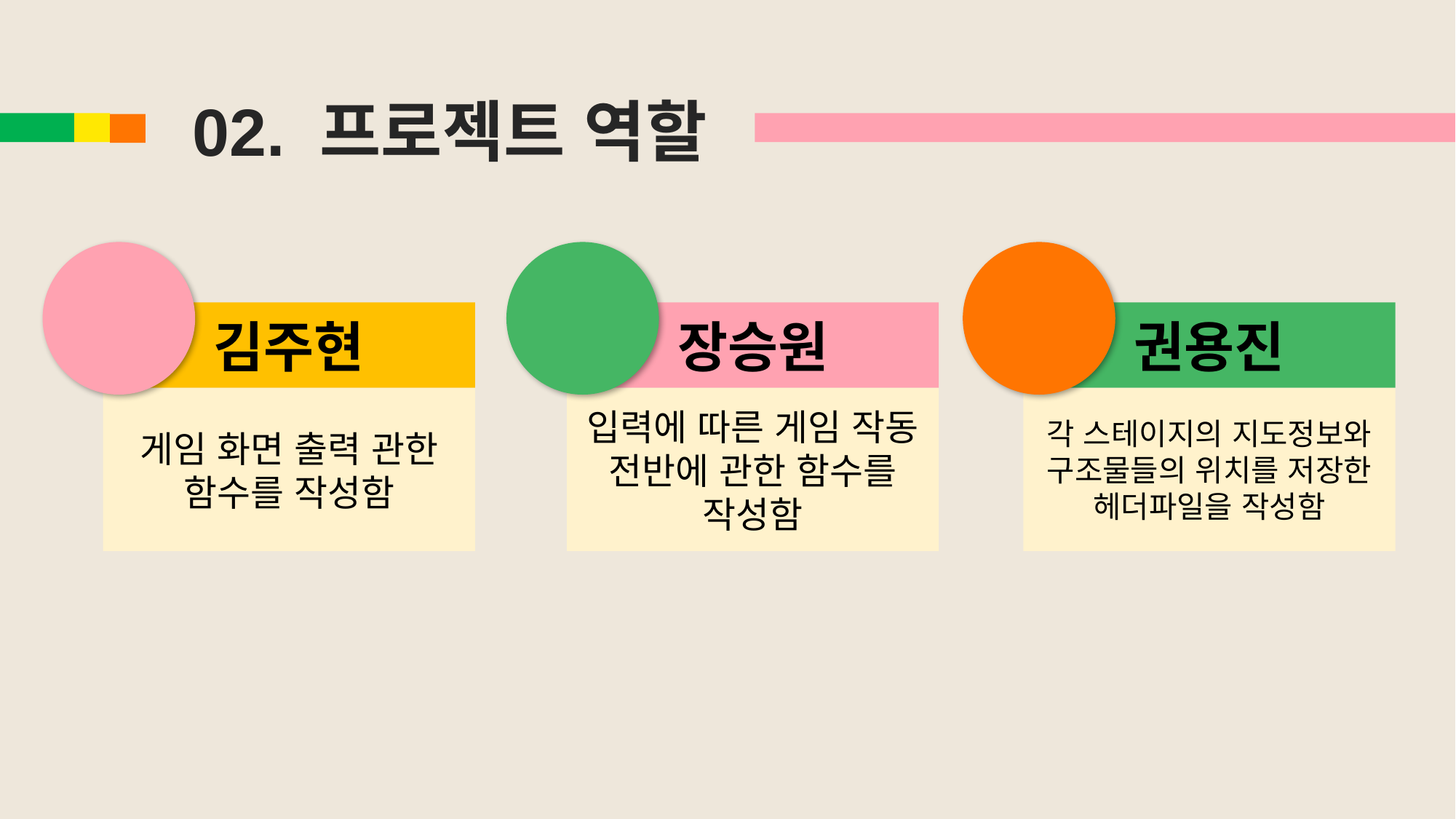

02. 프로젝트 역할

김주현
게임 화면 출력 관한 함수를 작성함

장승원
입력에 따른 게임 작동 전반에 관한 함수를 작성함

권용진
각 스테이지의 지도정보와 구조물들의 위치를 저장한 헤더파일을 작성함